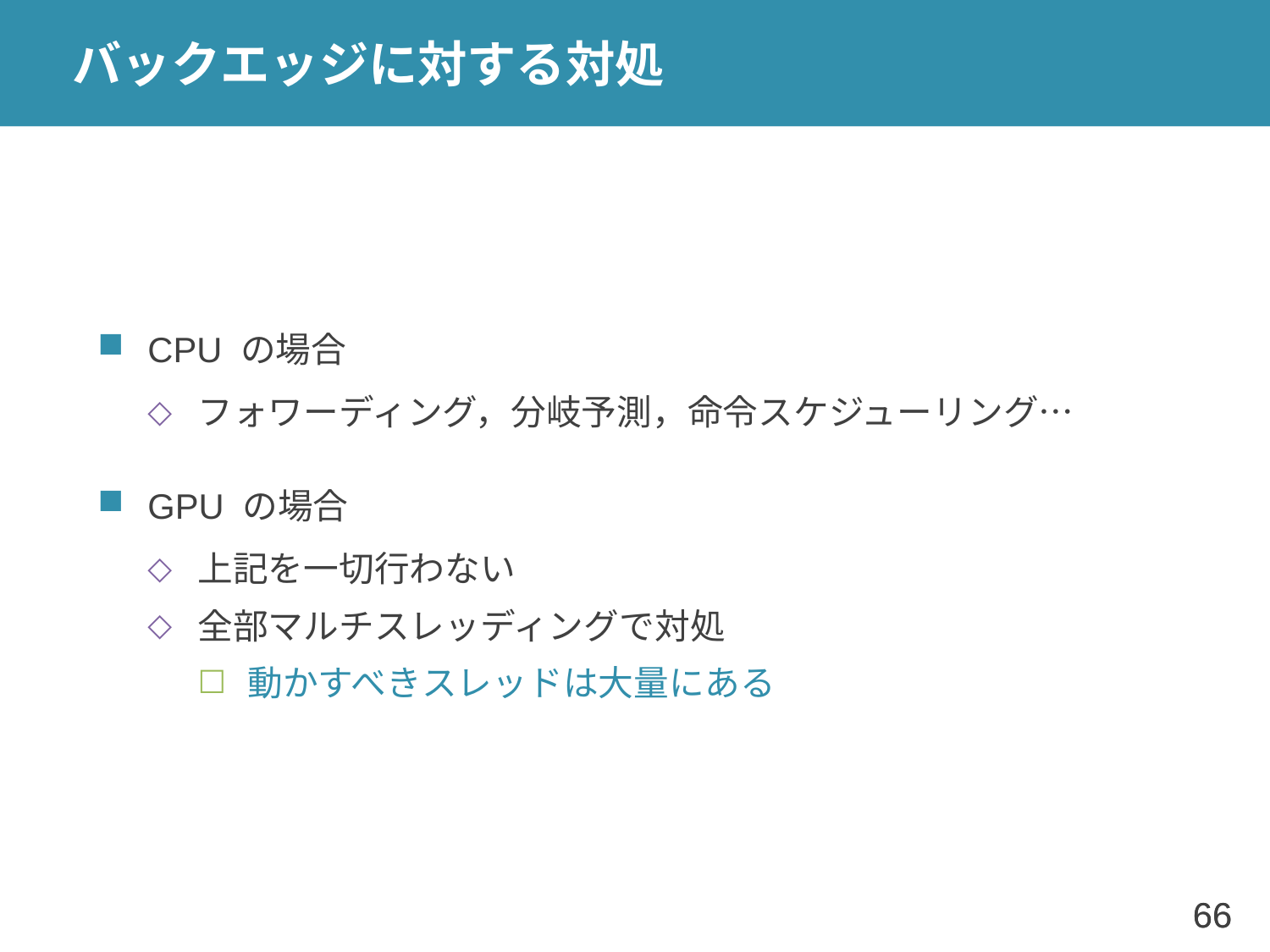

# バックエッジに対する対処
CPU の場合
フォワーディング，分岐予測，命令スケジューリング…
GPU の場合
上記を一切行わない
全部マルチスレッディングで対処
動かすべきスレッドは大量にある